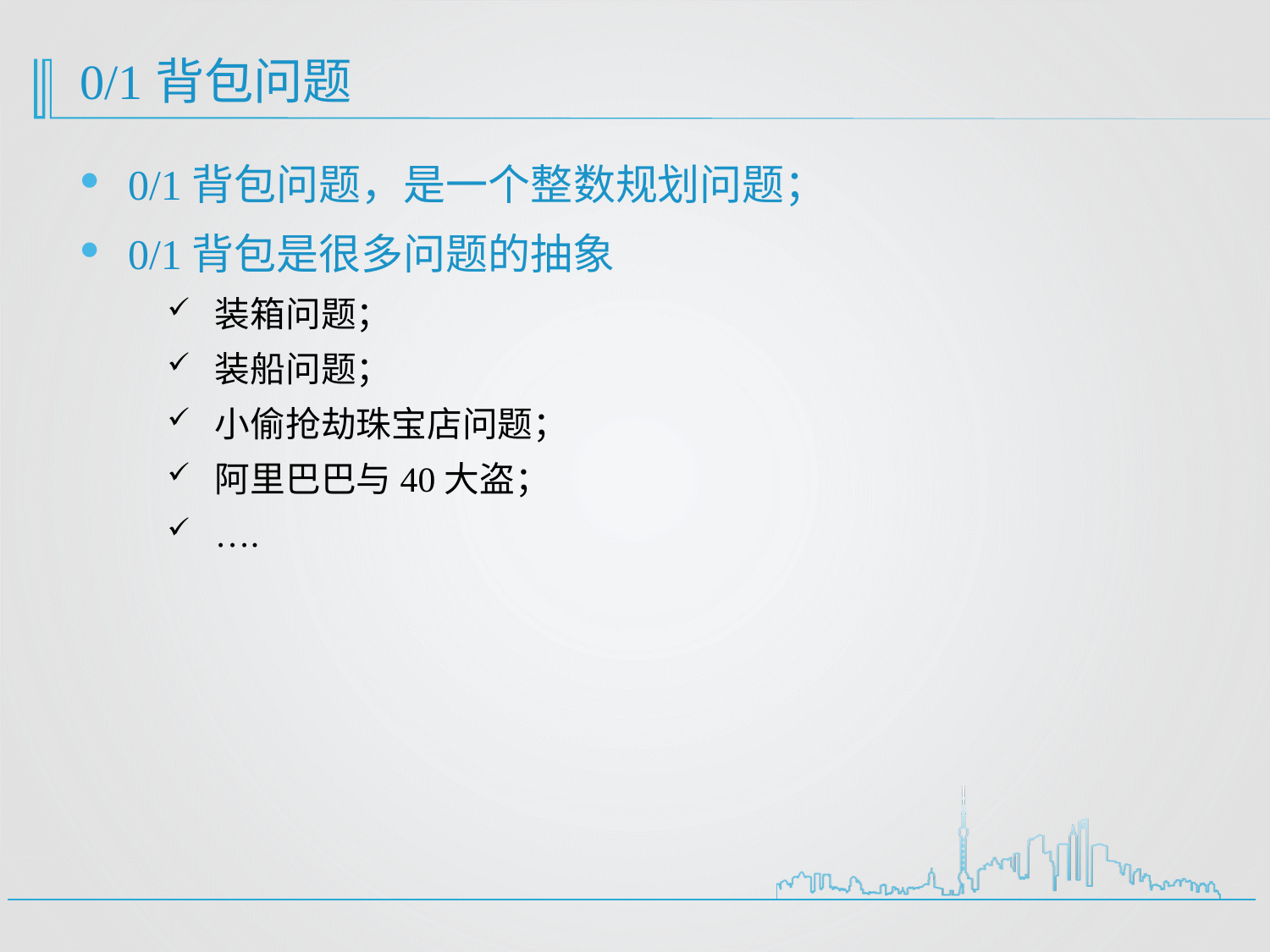

# 0/1背包问题
0/1背包问题，是一个整数规划问题；
0/1背包是很多问题的抽象
装箱问题；
装船问题；
小偷抢劫珠宝店问题；
阿里巴巴与40大盗；
….